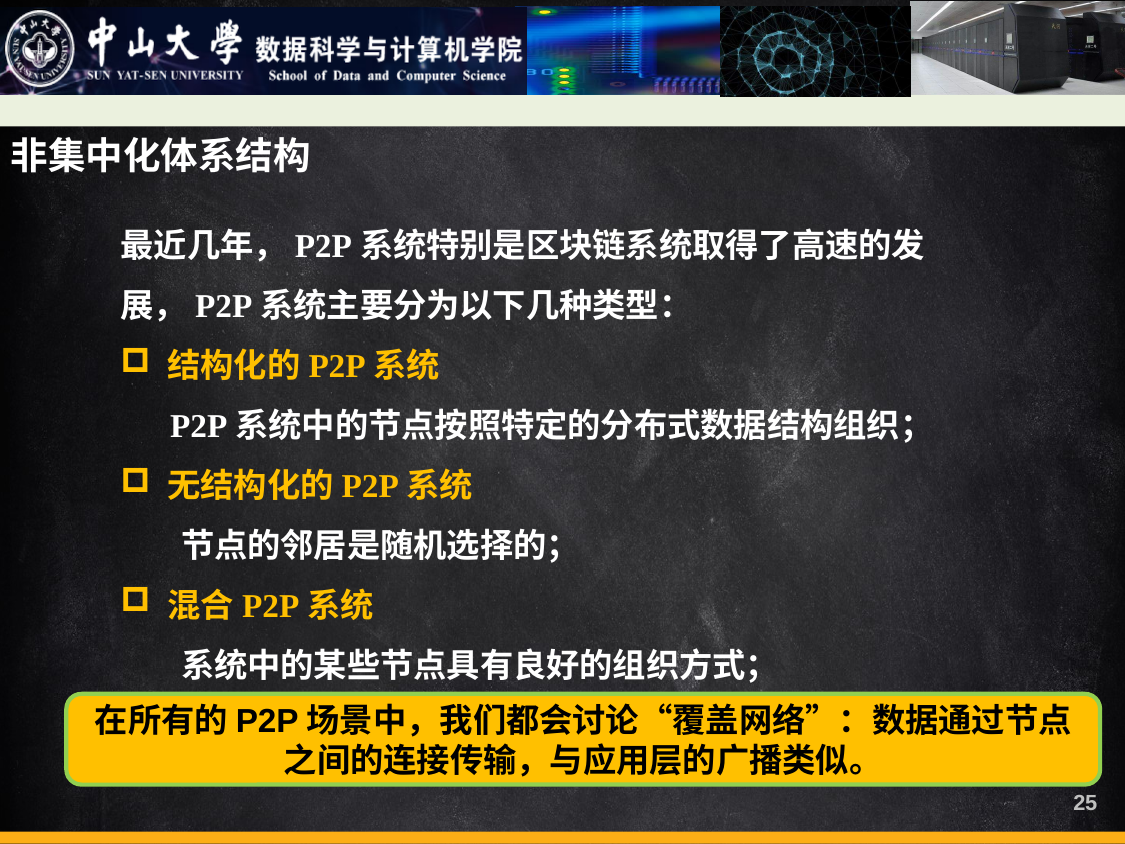

非集中化体系结构
最近几年，P2P系统特别是区块链系统取得了高速的发展，P2P系统主要分为以下几种类型：
结构化的P2P系统
      P2P系统中的节点按照特定的分布式数据结构组织；
无结构化的P2P系统
       节点的邻居是随机选择的；
混合P2P系统
       系统中的某些节点具有良好的组织方式；
在所有的P2P场景中，我们都会讨论“覆盖网络”：数据通过节点之间的连接传输，与应用层的广播类似。